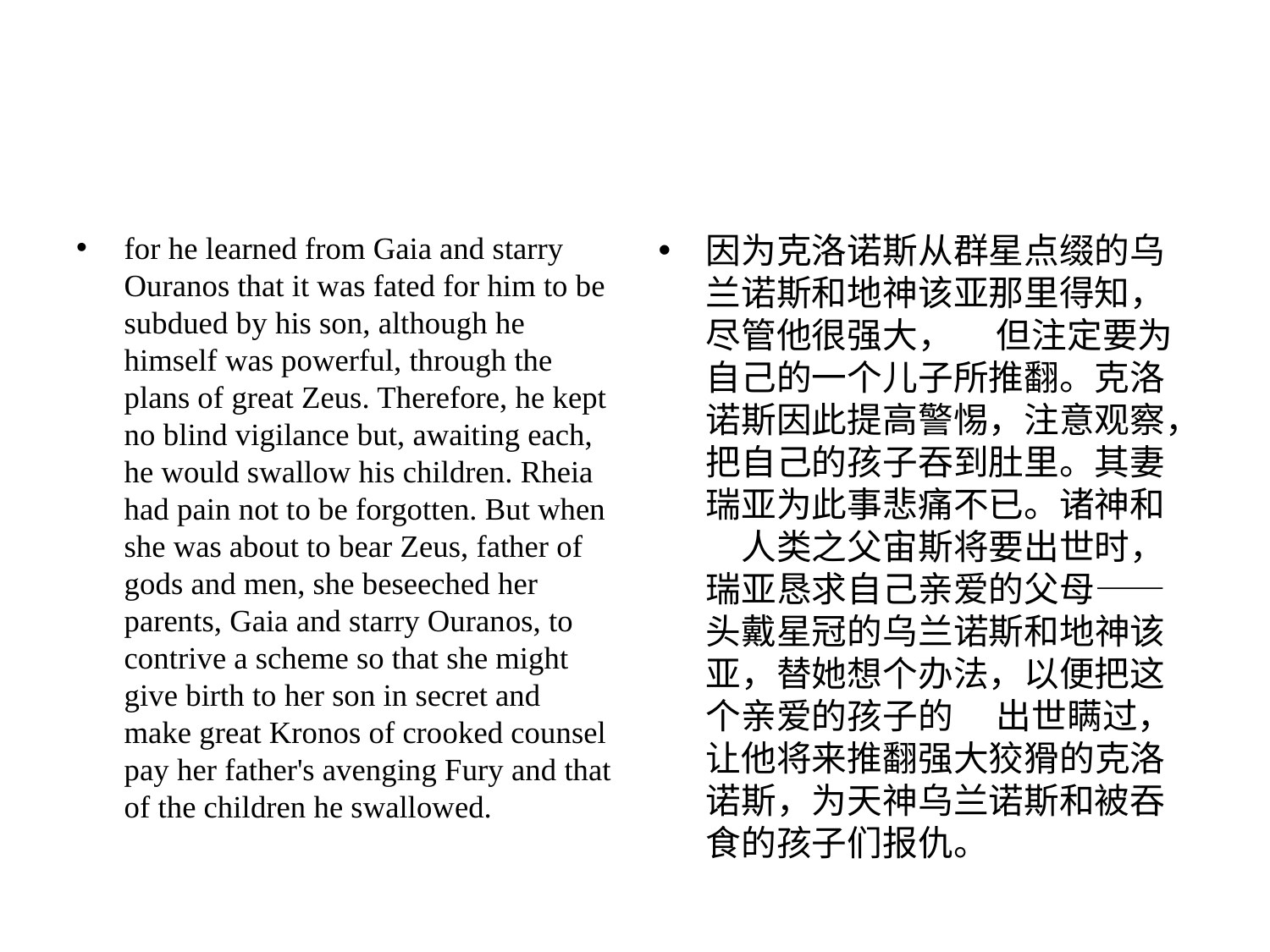

#
for he learned from Gaia and starry Ouranos that it was fated for him to be subdued by his son, although he himself was powerful, through the plans of great Zeus. Therefore, he kept no blind vigilance but, awaiting each, he would swallow his children. Rheia had pain not to be forgotten. But when she was about to bear Zeus, father of gods and men, she beseeched her parents, Gaia and starry Ouranos, to contrive a scheme so that she might give birth to her son in secret and make great Kronos of crooked counsel pay her father's avenging Fury and that of the children he swallowed.
因为克洛诺斯从群星点缀的乌兰诺斯和地神该亚那⾥得知，尽管他很强⼤， 　但注定要为⾃⼰的⼀个⼉⼦所推翻。克洛诺斯因此提⾼警惕，注意观察，把⾃⼰的孩⼦吞到肚⾥。其妻瑞亚为此事悲痛不已。诸神和 　⼈类之⽗宙斯将要出世时，瑞亚恳求⾃⼰亲爱的⽗母——头戴星冠的乌兰诺斯和地神该亚，替她想个办法，以便把这个亲爱的孩⼦的 　出世瞒过，让他将来推翻强⼤狡猾的克洛诺斯，为天神乌兰诺斯和被吞⾷的孩⼦们报仇。